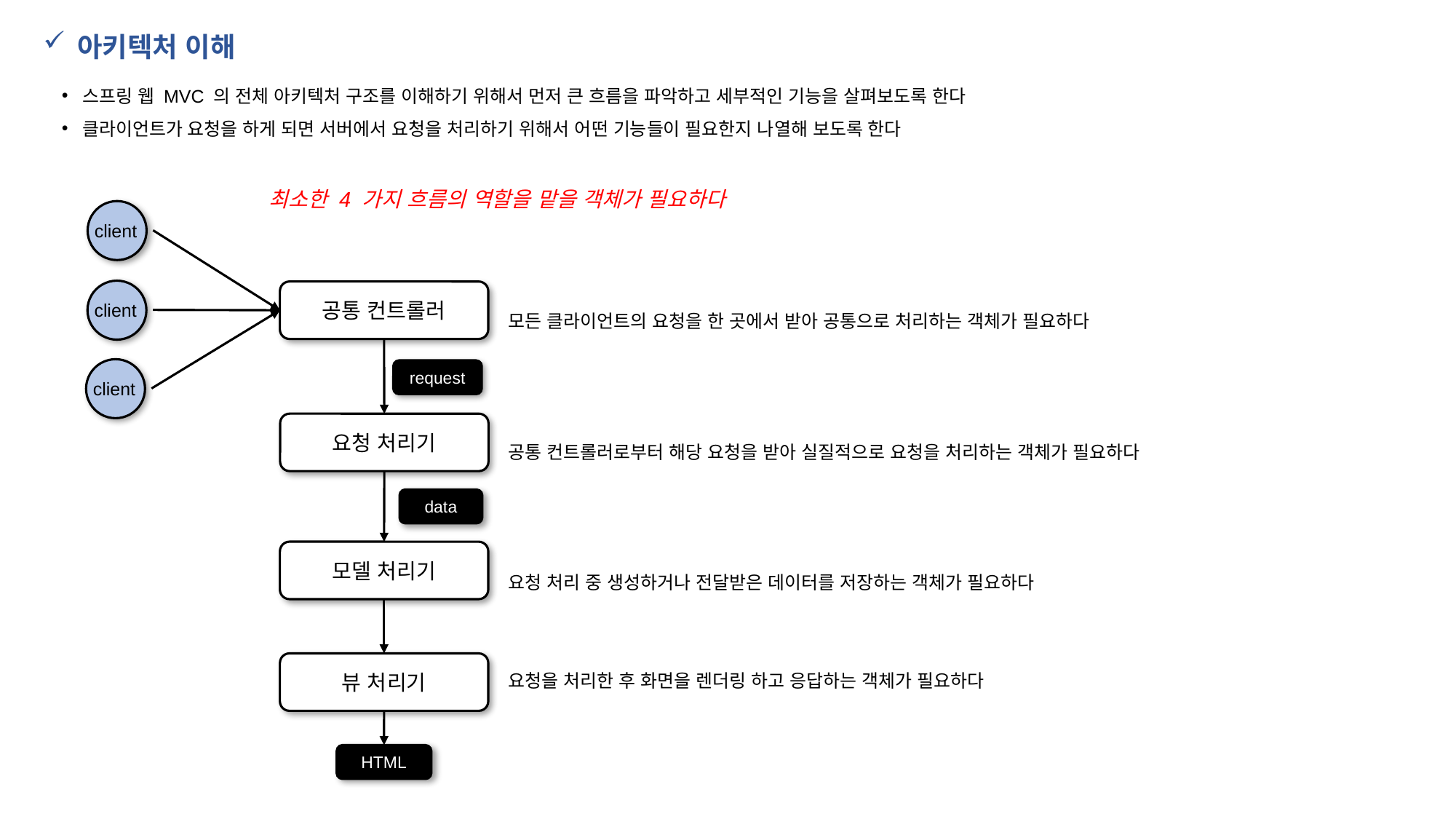

아키텍처 이해
스프링 웹 MVC 의 전체 아키텍처 구조를 이해하기 위해서 먼저 큰 흐름을 파악하고 세부적인 기능을 살펴보도록 한다
클라이언트가 요청을 하게 되면 서버에서 요청을 처리하기 위해서 어떤 기능들이 필요한지 나열해 보도록 한다
최소한 4 가지 흐름의 역할을 맡을 객체가 필요하다

client

client
공통 컨트롤러
모든 클라이언트의 요청을 한 곳에서 받아 공통으로 처리하는 객체가 필요하다

공통 컨트롤러로부터 해당 요청을 받아 실질적으로 요청을 처리하는 객체가 필요하다

요청 처리 중 생성하거나 전달받은 데이터를 저장하는 객체가 필요하다

요청을 처리한 후 화면을 렌더링 하고 응답하는 객체가 필요하다

client
request
요청 처리기
data
모델 처리기
뷰 처리기
HTML